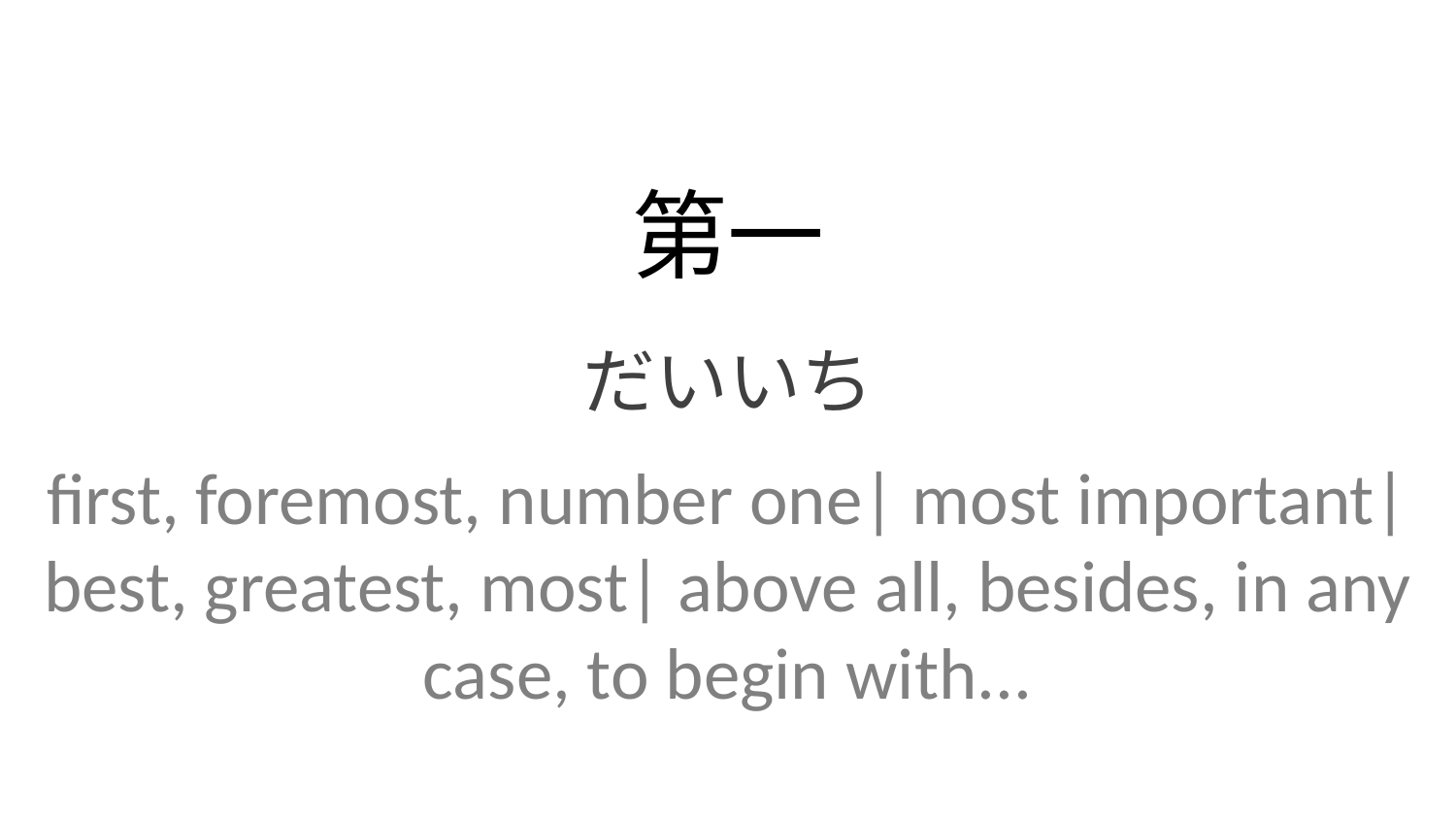

第一

だいいち
first, foremost, number one| most important| best, greatest, most| above all, besides, in any case, to begin with...